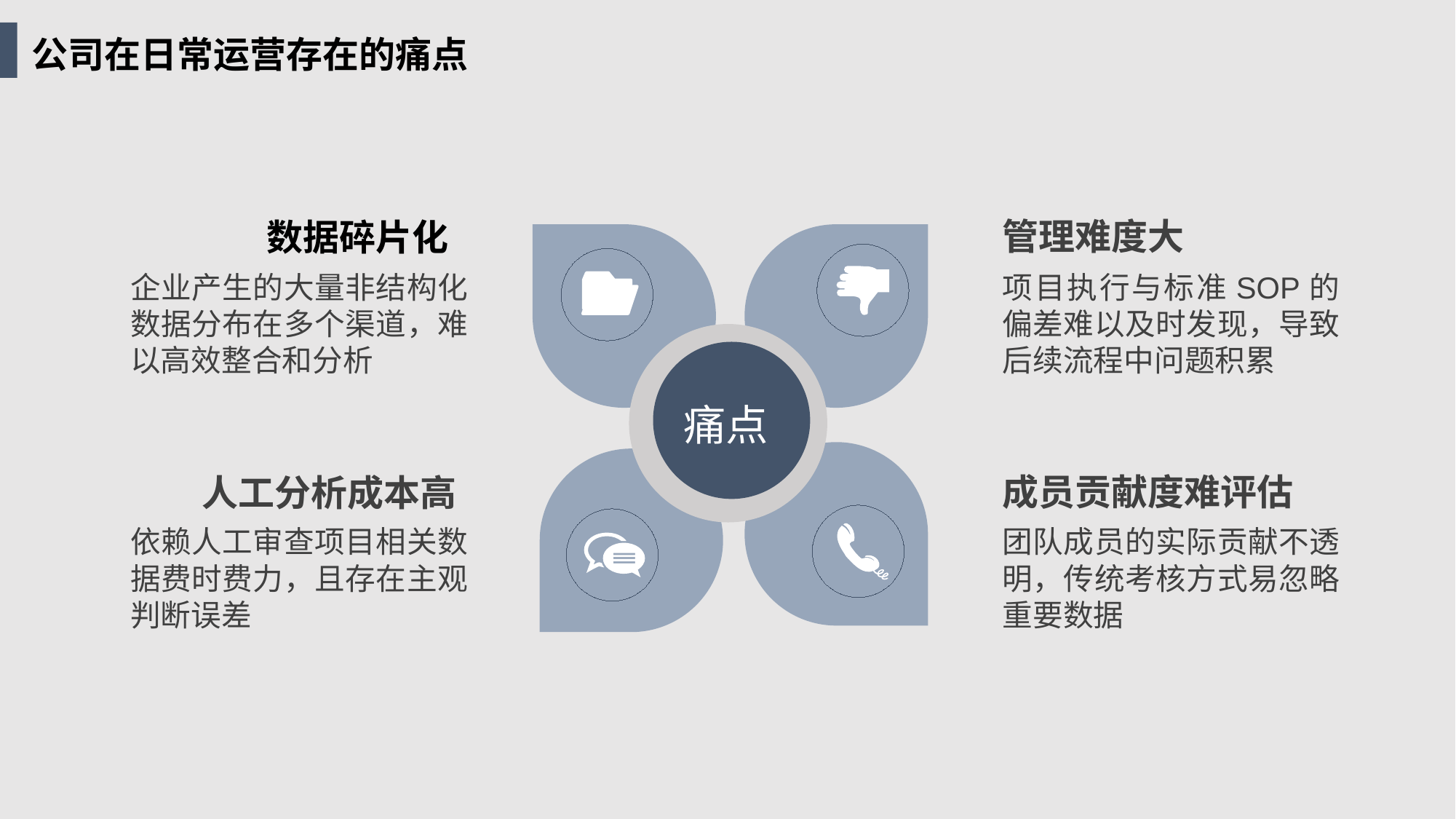

公司在日常运营存在的痛点
管理难度大
数据碎片化

企业产生的大量非结构化数据分布在多个渠道，难以高效整合和分析
项目执行与标准SOP的偏差难以及时发现，导致后续流程中问题积累
痛点
成员贡献度难评估
人工分析成本高

依赖人工审查项目相关数据费时费力，且存在主观判断误差
团队成员的实际贡献不透明，传统考核方式易忽略重要数据